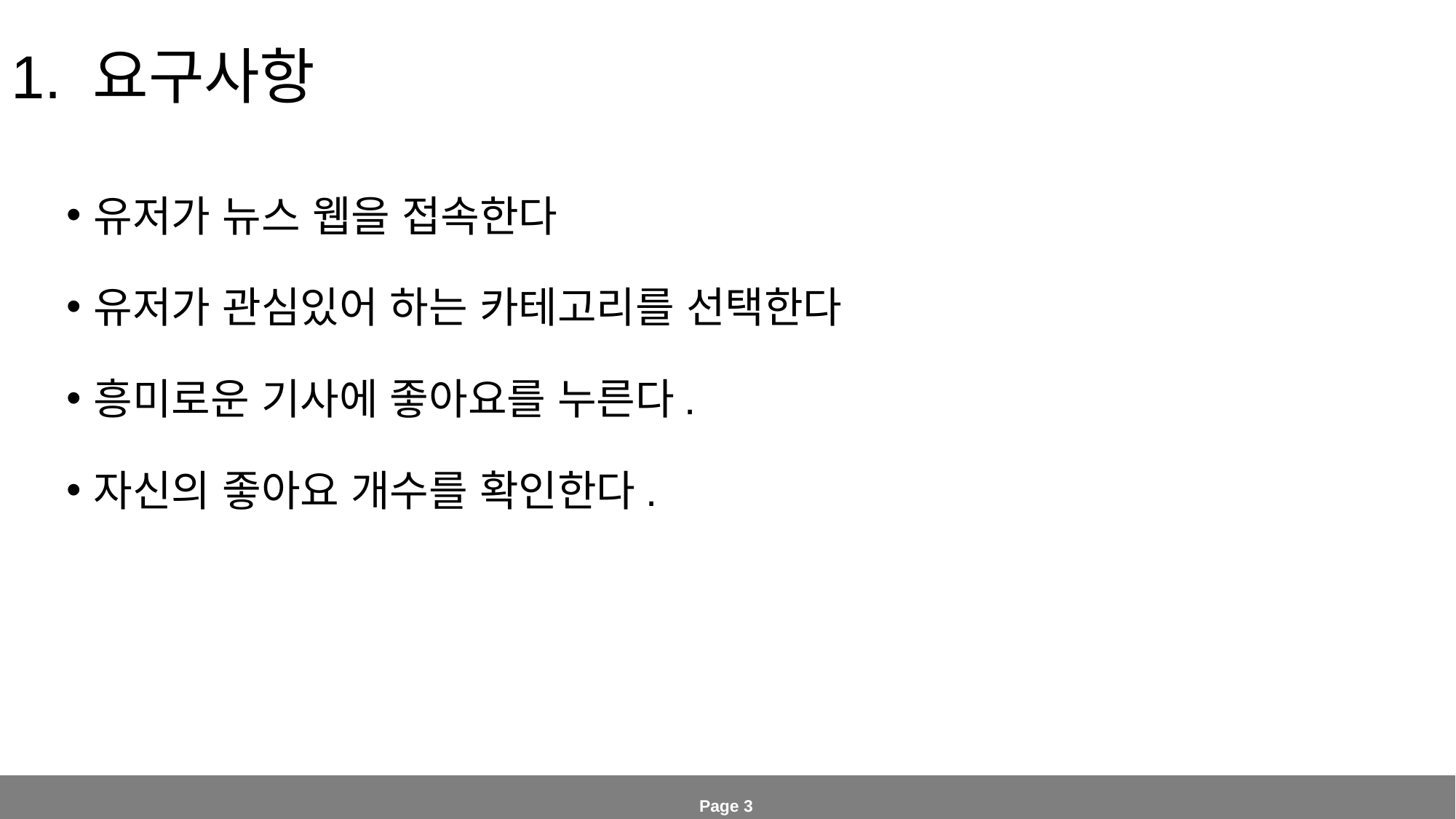

# 1. 요구사항
유저가 뉴스 웹을 접속한다
유저가 관심있어 하는 카테고리를 선택한다
흥미로운 기사에 좋아요를 누른다.
자신의 좋아요 개수를 확인한다.